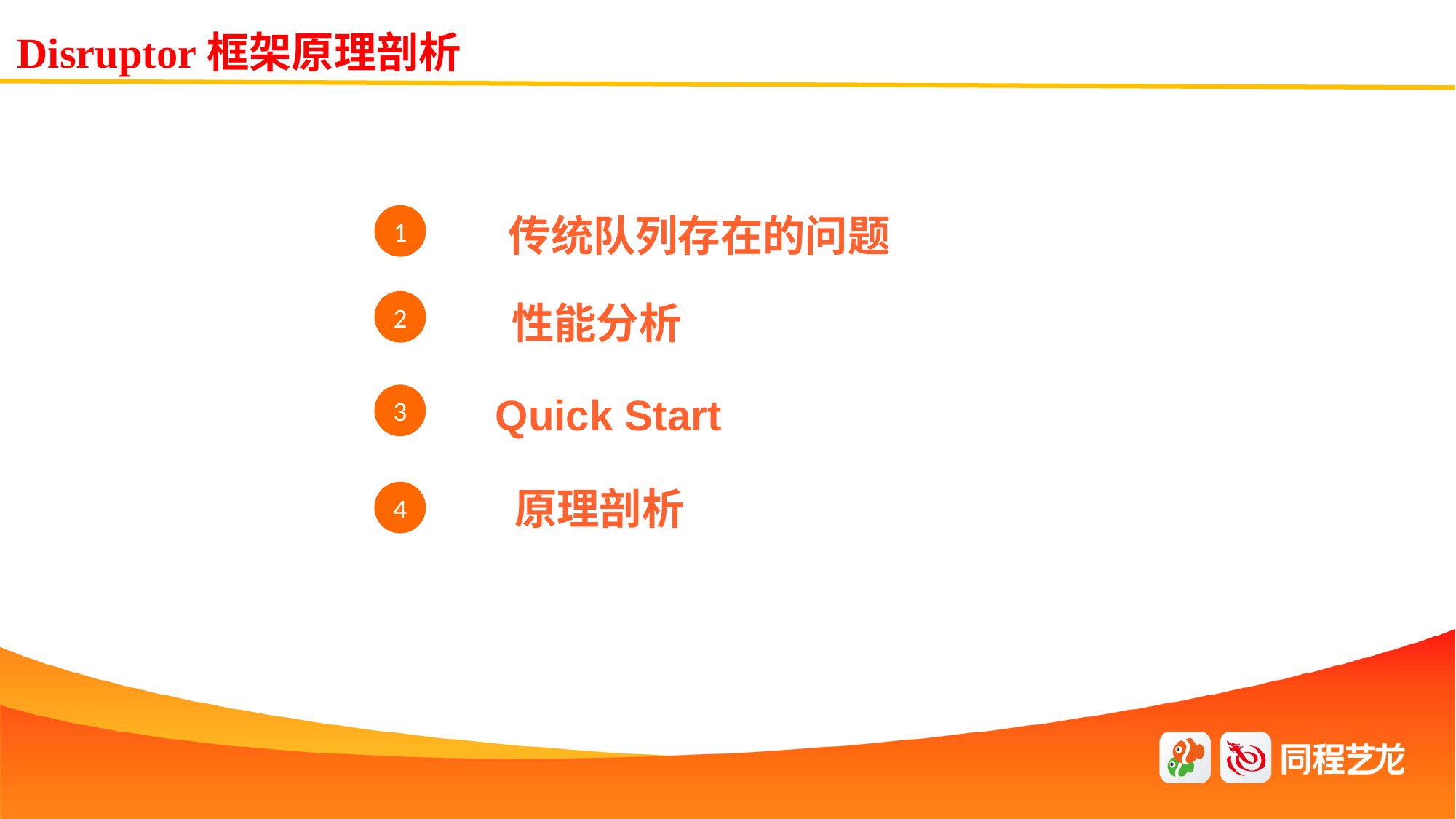

Disruptor框架原理剖析
     传统队列存在的问题
1
2
性能分析
  Quick Start
3
        原理剖析

4